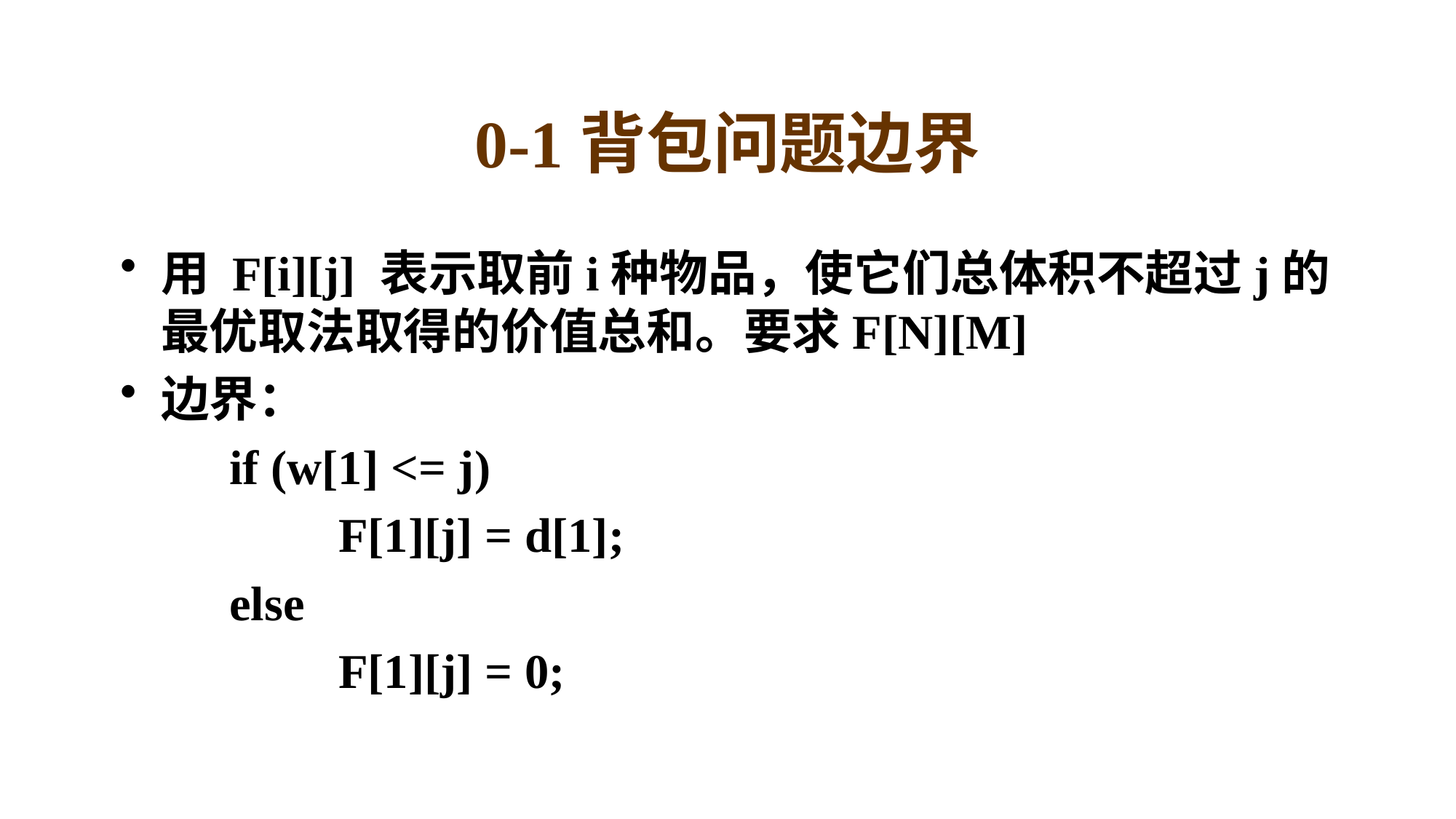

# 0-1背包问题边界
用 F[i][j] 表示取前i种物品，使它们总体积不超过j的 最优取法取得的价值总和。要求F[N][M]
边界：
	if (w[1] <= j)
		F[1][j] = d[1];
	else
		F[1][j] = 0;